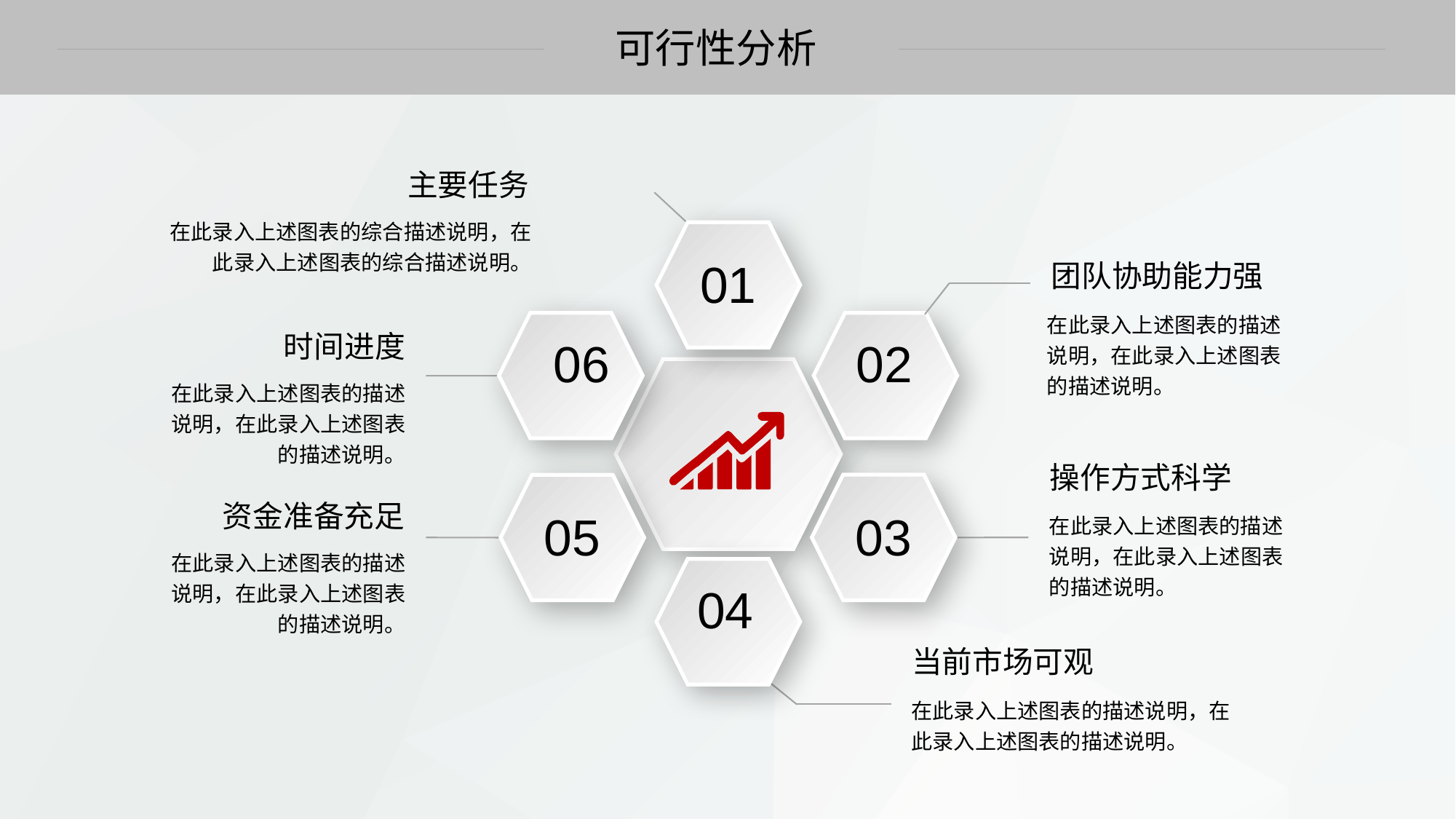

可行性分析
主要任务

在此录入上述图表的综合描述说明，在此录入上述图表的综合描述说明。

01
团队协助能力强

在此录入上述图表的描述说明，在此录入上述图表的描述说明。

时间进度
06
02

在此录入上述图表的描述说明，在此录入上述图表的描述说明。

操作方式科学

03
05
资金准备充足
在此录入上述图表的描述说明，在此录入上述图表的描述说明。

在此录入上述图表的描述说明，在此录入上述图表的描述说明。

04
当前市场可观

在此录入上述图表的描述说明，在此录入上述图表的描述说明。

延时文字，不要可以删除